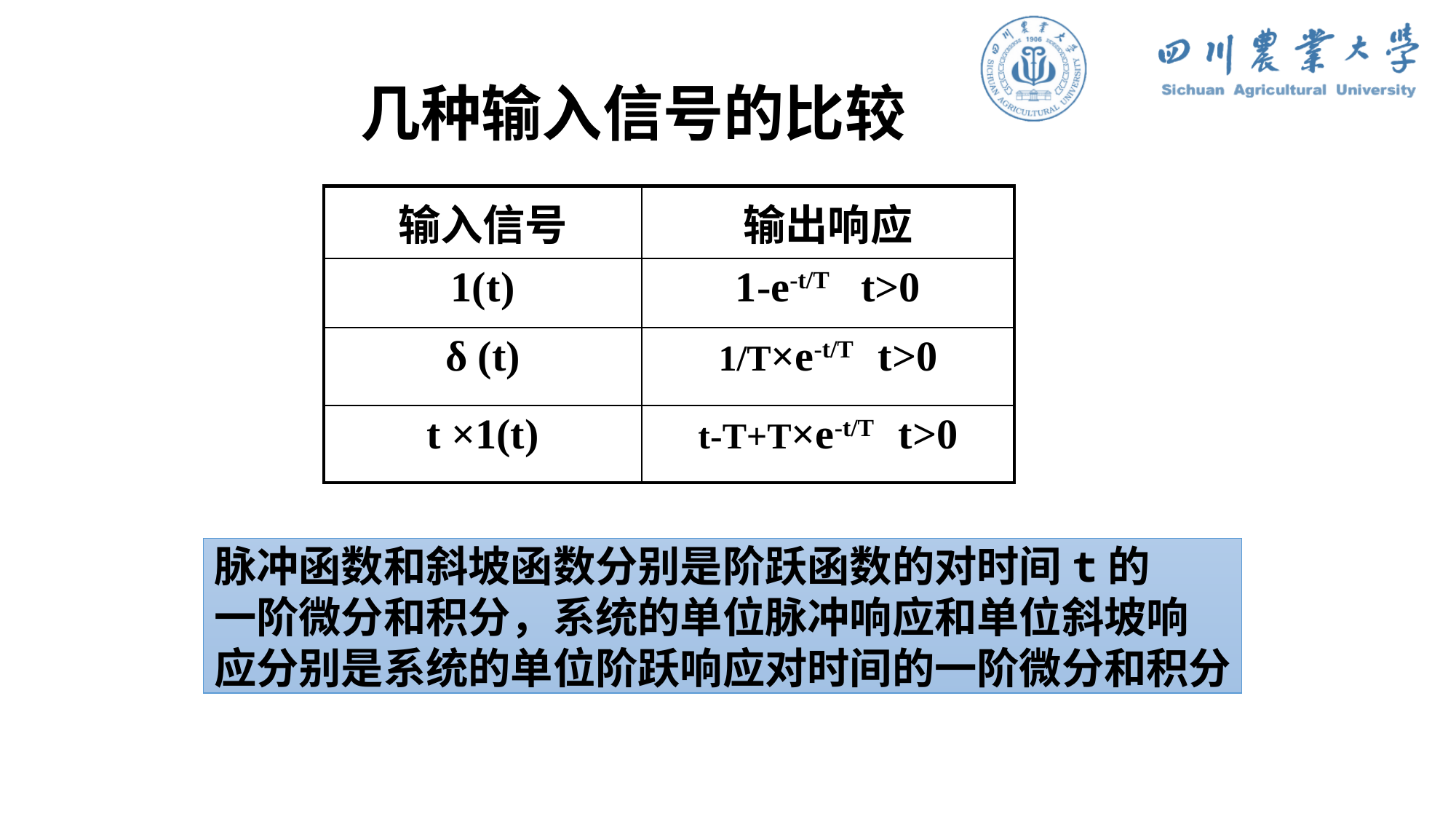

# 几种输入信号的比较
| 输入信号 | 输出响应 |
| --- | --- |
| 1(t) | 1-e-t/T t>0 |
| δ (t) | 1/T×e-t/T t>0 |
| t ×1(t) | t-T+T×e-t/T t>0 |
脉冲函数和斜坡函数分别是阶跃函数的对时间t的
一阶微分和积分，系统的单位脉冲响应和单位斜坡响
应分别是系统的单位阶跃响应对时间的一阶微分和积分